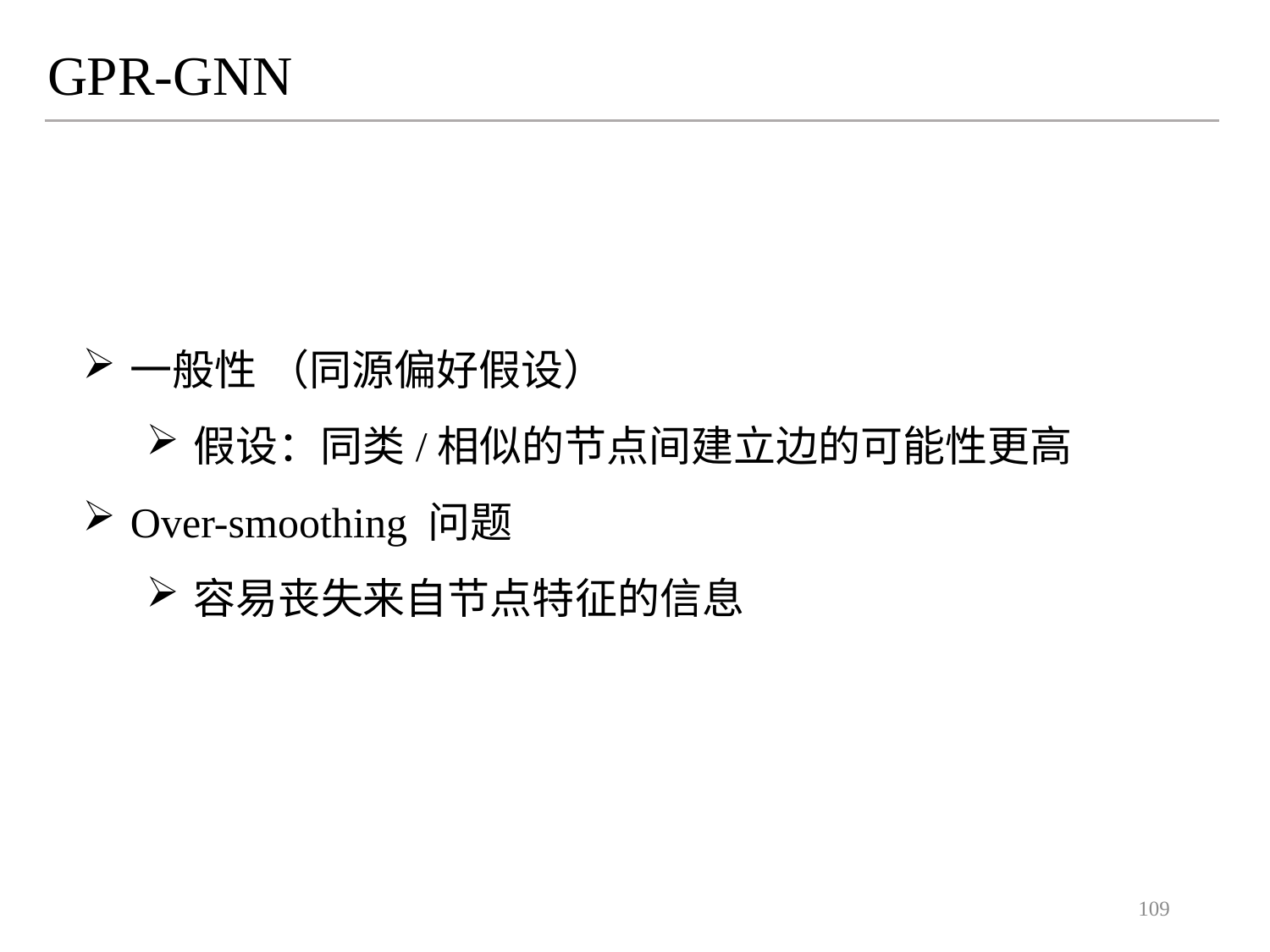

GPR-GNN

一般性 （同源偏好假设）
假设：同类/相似的节点间建立边的可能性更高
Over-smoothing 问题
容易丧失来自节点特征的信息

109